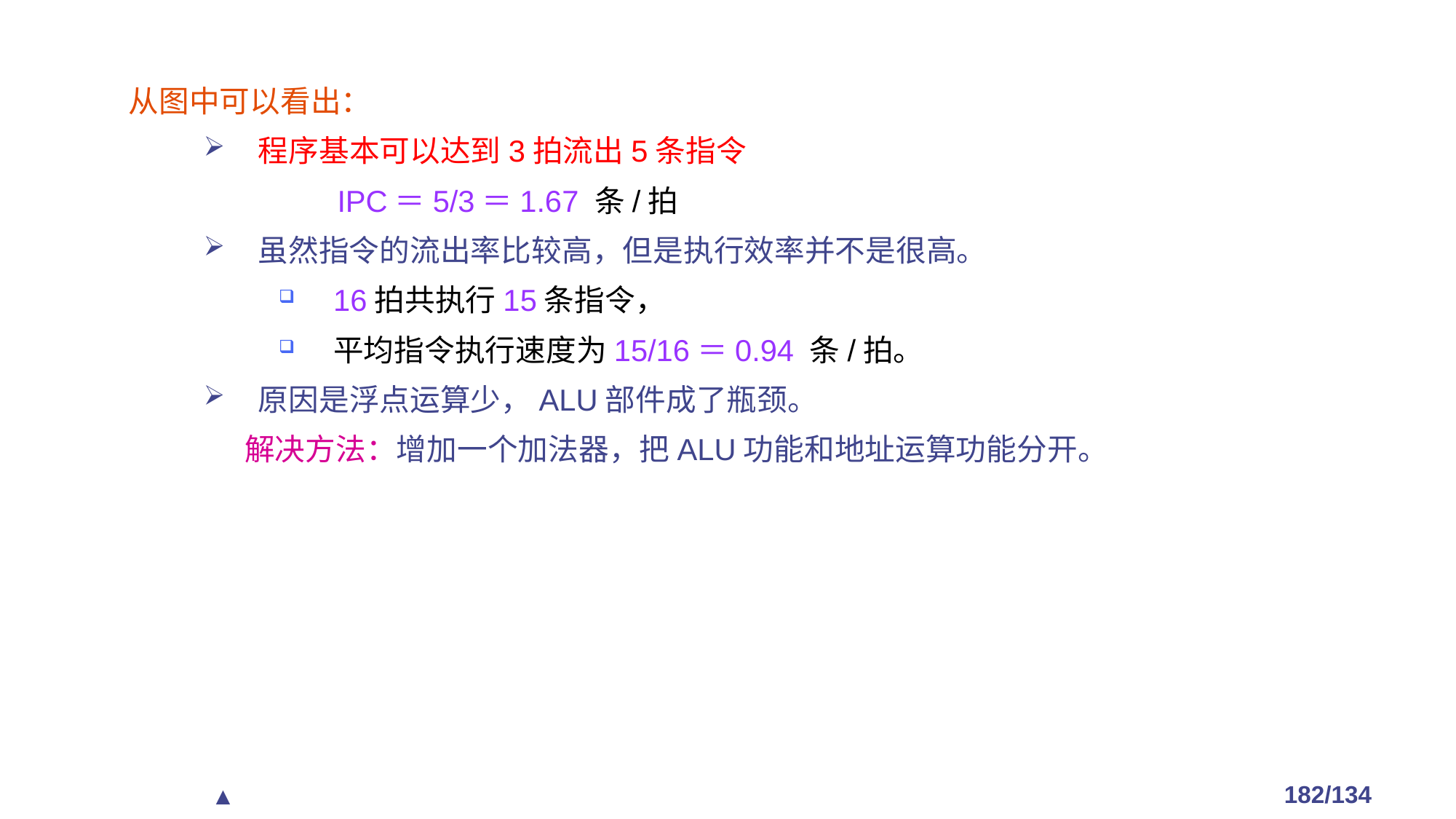

从图中可以看出：
程序基本可以达到3拍流出5条指令
       IPC＝5/3＝1.67 条/拍
虽然指令的流出率比较高，但是执行效率并不是很高。
16拍共执行15条指令，
平均指令执行速度为15/16＝0.94 条/拍。
原因是浮点运算少，ALU部件成了瓶颈。
     解决方法：增加一个加法器，把ALU功能和地址运算功能分开。